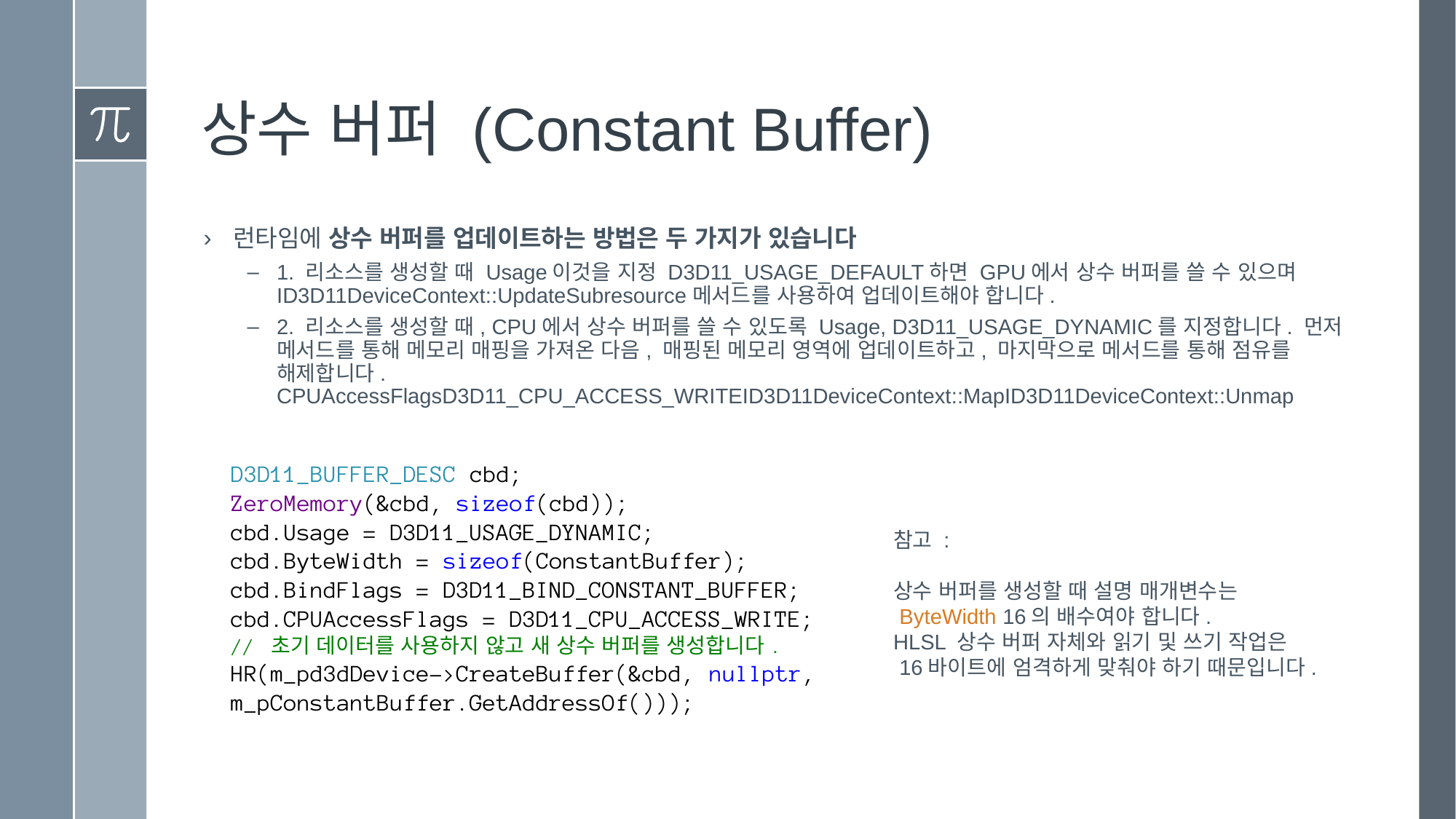

# 상수 버퍼 (Constant Buffer)
런타임에 상수 버퍼를 업데이트하는 방법은 두 가지가 있습니다
1. 리소스를 생성할 때 Usage이것을 지정 D3D11_USAGE_DEFAULT하면 GPU에서 상수 버퍼를 쓸 수 있으며 ID3D11DeviceContext::UpdateSubresource메서드를 사용하여 업데이트해야 합니다.
2. 리소스를 생성할 때, CPU에서 상수 버퍼를 쓸 수 있도록 Usage, D3D11_USAGE_DYNAMIC를 지정합니다. 먼저 메서드를 통해 메모리 매핑을 가져온 다음, 매핑된 메모리 영역에 업데이트하고, 마지막으로 메서드를 통해 점유를 해제합니다. CPUAccessFlagsD3D11_CPU_ACCESS_WRITEID3D11DeviceContext::MapID3D11DeviceContext::Unmap
D3D11_BUFFER_DESC cbd;
ZeroMemory(&cbd, sizeof(cbd));
cbd.Usage = D3D11_USAGE_DYNAMIC;
cbd.ByteWidth = sizeof(ConstantBuffer);
cbd.BindFlags = D3D11_BIND_CONSTANT_BUFFER;
cbd.CPUAccessFlags = D3D11_CPU_ACCESS_WRITE;
// 초기 데이터를 사용하지 않고 새 상수 버퍼를 생성합니다.
HR(m_pd3dDevice->CreateBuffer(&cbd, nullptr, m_pConstantBuffer.GetAddressOf()));
참고 :

상수 버퍼를 생성할 때 설명 매개변수는
 ByteWidth 16의 배수여야 합니다.
HLSL 상수 버퍼 자체와 읽기 및 쓰기 작업은
 16바이트에 엄격하게 맞춰야 하기 때문입니다.